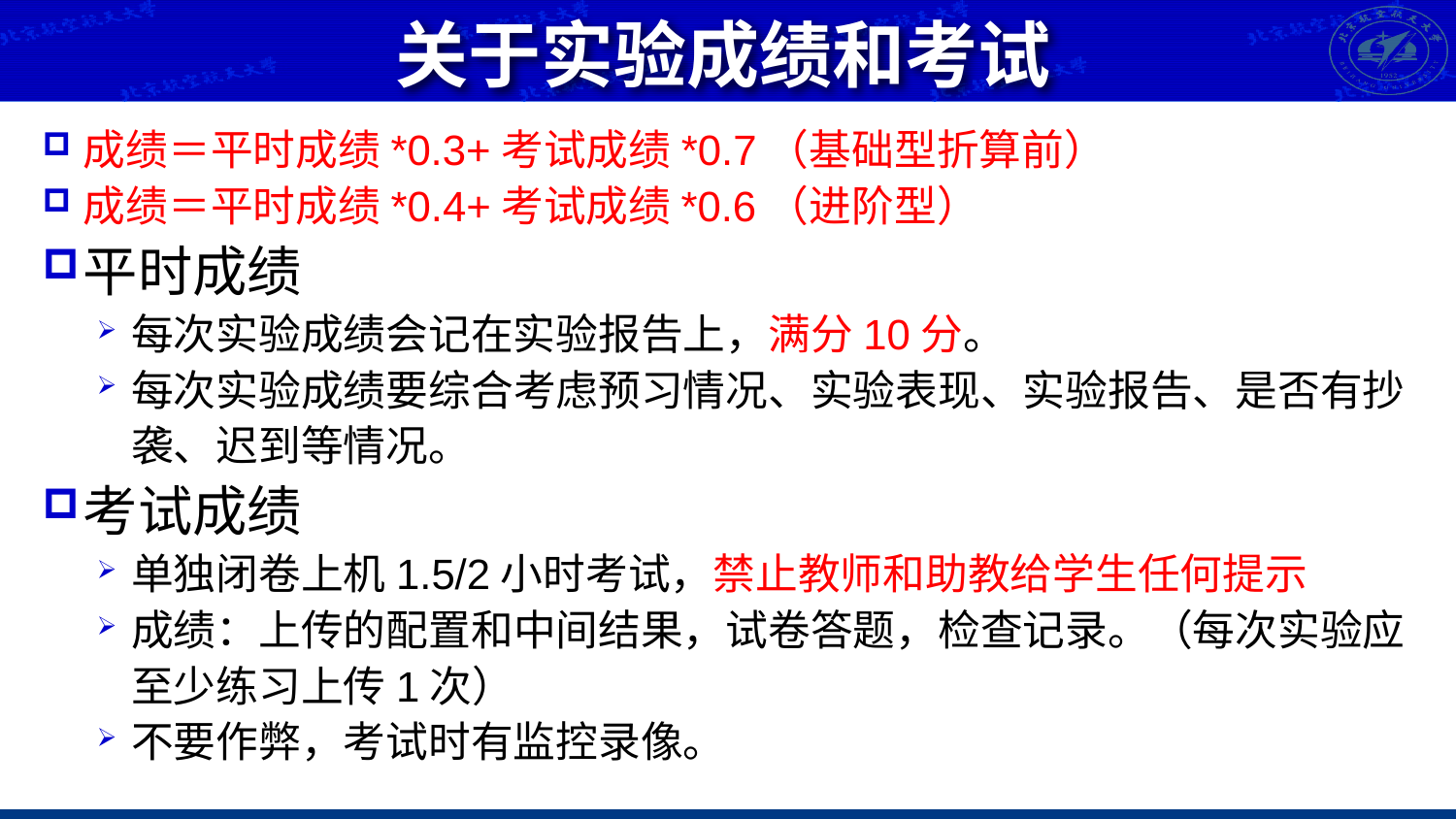

# 关于实验成绩和考试
成绩＝平时成绩*0.3+考试成绩*0.7（基础型折算前）
成绩＝平时成绩*0.4+考试成绩*0.6（进阶型）
平时成绩
每次实验成绩会记在实验报告上，满分10分。
每次实验成绩要综合考虑预习情况、实验表现、实验报告、是否有抄袭、迟到等情况。
考试成绩
单独闭卷上机1.5/2小时考试，禁止教师和助教给学生任何提示
成绩：上传的配置和中间结果，试卷答题，检查记录。（每次实验应至少练习上传1次）
不要作弊，考试时有监控录像。